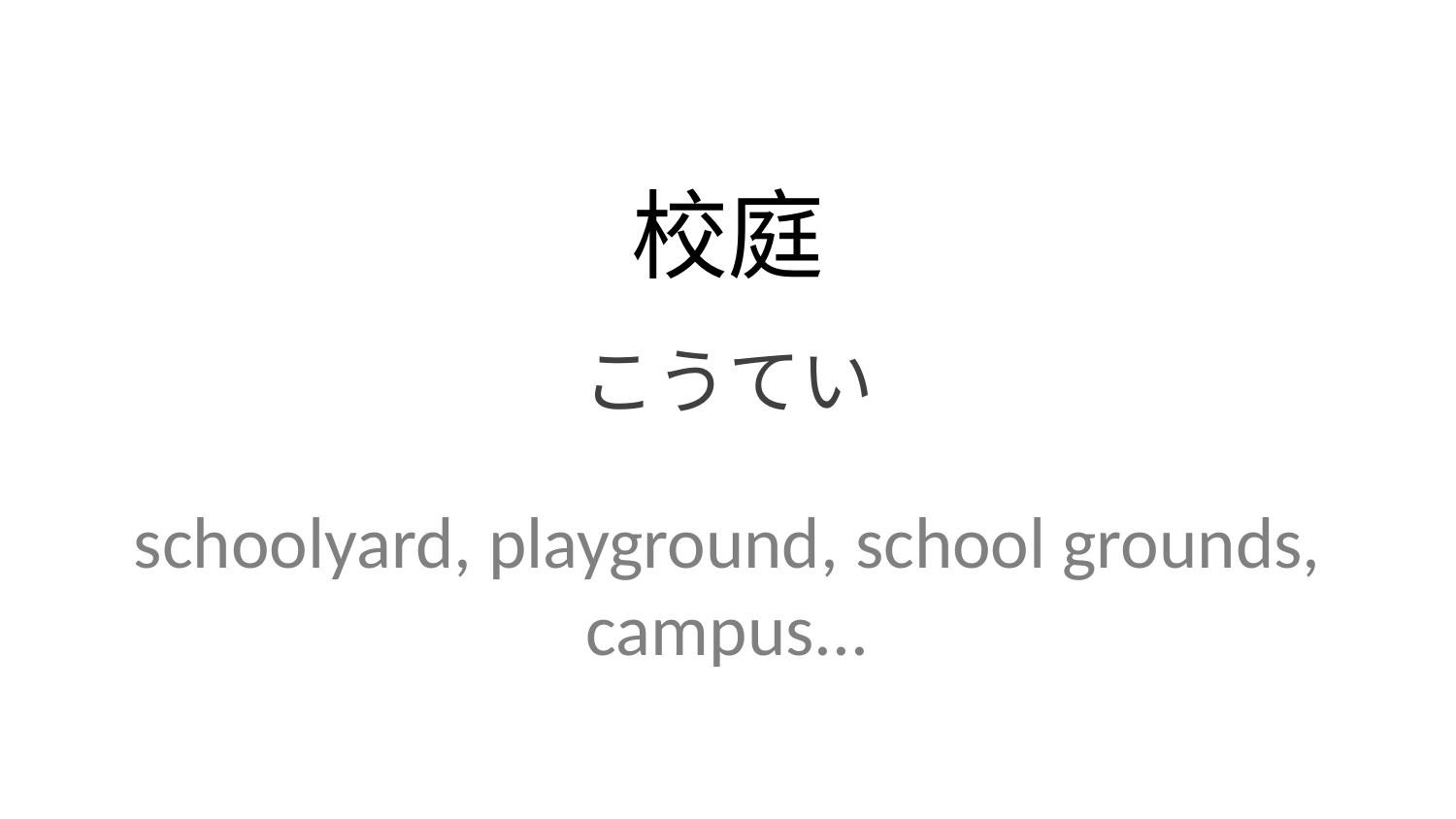

校庭

こうてい
schoolyard, playground, school grounds, campus...